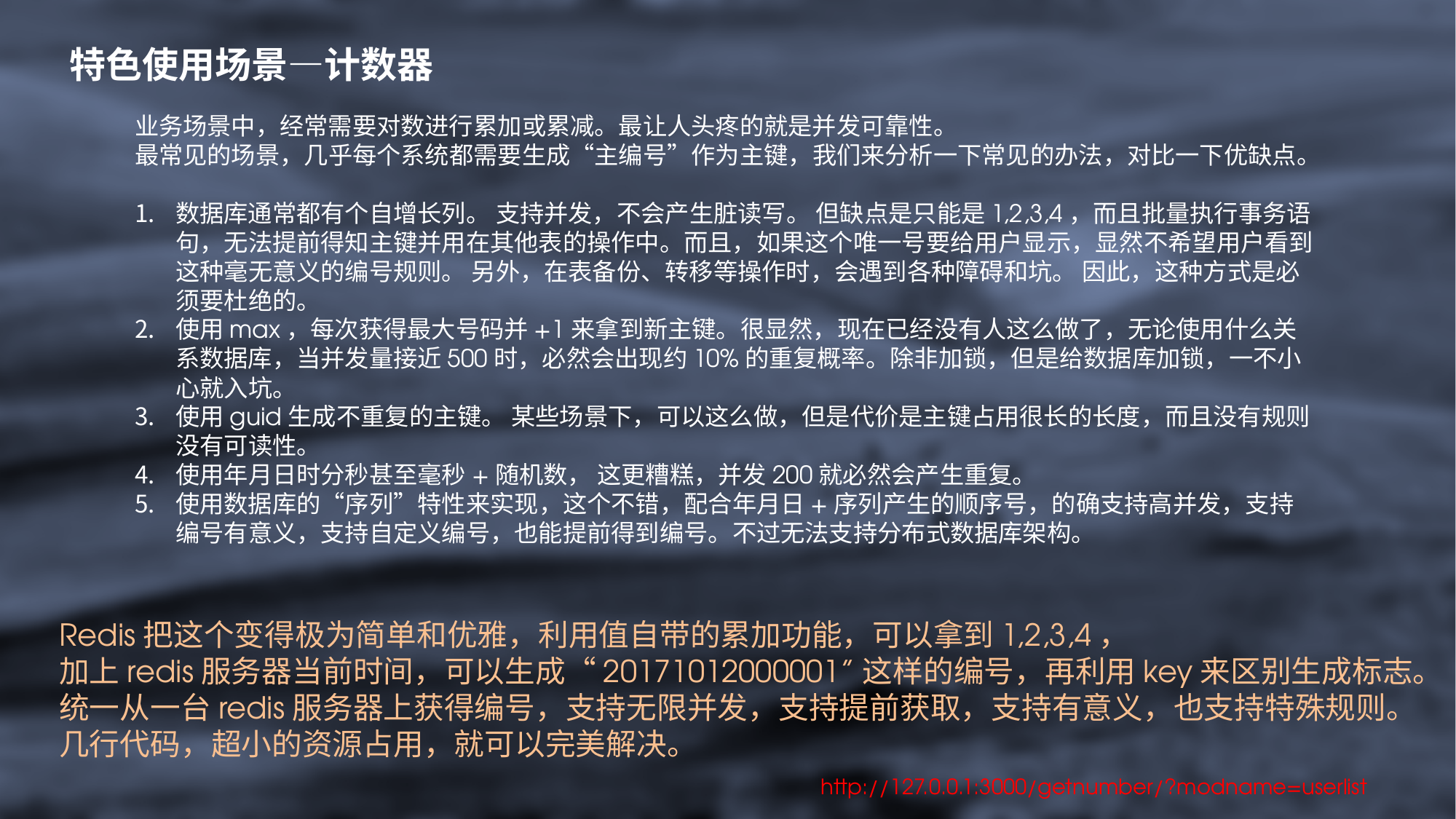

特色使用场景—计数器
业务场景中，经常需要对数进行累加或累减。最让人头疼的就是并发可靠性。
最常见的场景，几乎每个系统都需要生成“主编号”作为主键，我们来分析一下常见的办法，对比一下优缺点。

数据库通常都有个自增长列。 支持并发，不会产生脏读写。 但缺点是只能是1,2,3,4，而且批量执行事务语句，无法提前得知主键并用在其他表的操作中。而且，如果这个唯一号要给用户显示，显然不希望用户看到这种毫无意义的编号规则。 另外，在表备份、转移等操作时，会遇到各种障碍和坑。 因此，这种方式是必须要杜绝的。
使用max，每次获得最大号码并+1来拿到新主键。很显然，现在已经没有人这么做了，无论使用什么关系数据库，当并发量接近500时，必然会出现约10%的重复概率。除非加锁，但是给数据库加锁，一不小心就入坑。
使用guid生成不重复的主键。 某些场景下，可以这么做，但是代价是主键占用很长的长度，而且没有规则没有可读性。
使用年月日时分秒甚至毫秒+随机数， 这更糟糕，并发200就必然会产生重复。
使用数据库的“序列”特性来实现，这个不错，配合年月日+序列产生的顺序号，的确支持高并发，支持编号有意义，支持自定义编号，也能提前得到编号。不过无法支持分布式数据库架构。
Redis把这个变得极为简单和优雅，利用值自带的累加功能，可以拿到1,2,3,4，
加上redis服务器当前时间，可以生成“20171012000001”这样的编号，再利用key来区别生成标志。
统一从一台redis服务器上获得编号，支持无限并发，支持提前获取，支持有意义，也支持特殊规则。
几行代码，超小的资源占用，就可以完美解决。
http://127.0.0.1:3000/getnumber/?modname=userlist